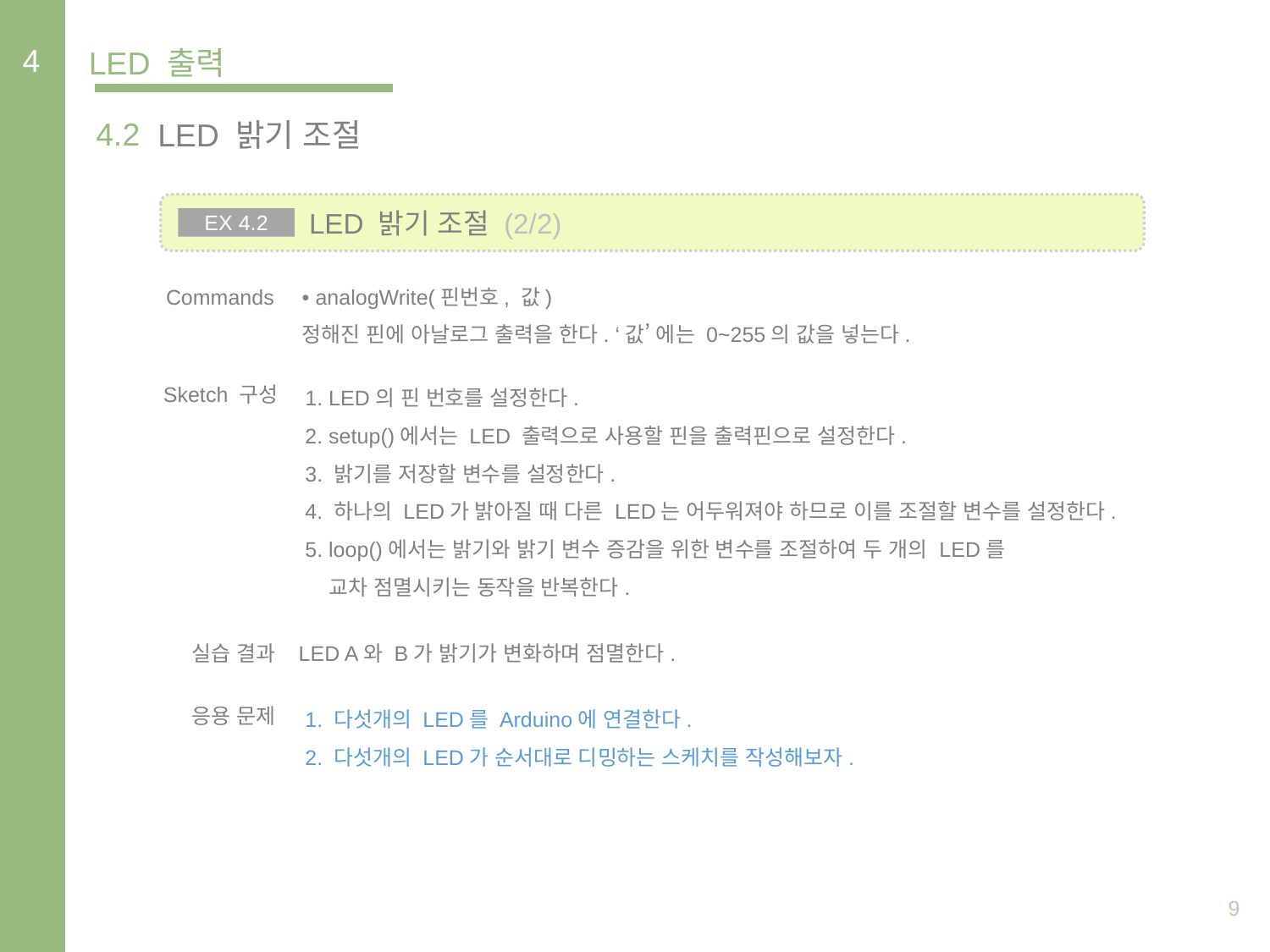

4
LED 출력
4.2
LED 밝기 조절
                 LED 밝기 조절 (2/2)
EX 4.2
Commands
• analogWrite(핀번호, 값)
정해진 핀에 아날로그 출력을 한다. ‘값’ 에는 0~255의 값을 넣는다.
Sketch 구성
1. LED의 핀 번호를 설정한다.
2. setup()에서는 LED 출력으로 사용할 핀을 출력핀으로 설정한다.
3. 밝기를 저장할 변수를 설정한다.
4. 하나의 LED가 밝아질 때 다른 LED는 어두워져야 하므로 이를 조절할 변수를 설정한다.
5. loop()에서는 밝기와 밝기 변수 증감을 위한 변수를 조절하여 두 개의 LED를
    교차 점멸시키는 동작을 반복한다.
실습 결과
LED A와 B가 밝기가 변화하며 점멸한다.
응용 문제
1. 다섯개의 LED를 Arduino에 연결한다.
2. 다섯개의 LED가 순서대로 디밍하는 스케치를 작성해보자.
9